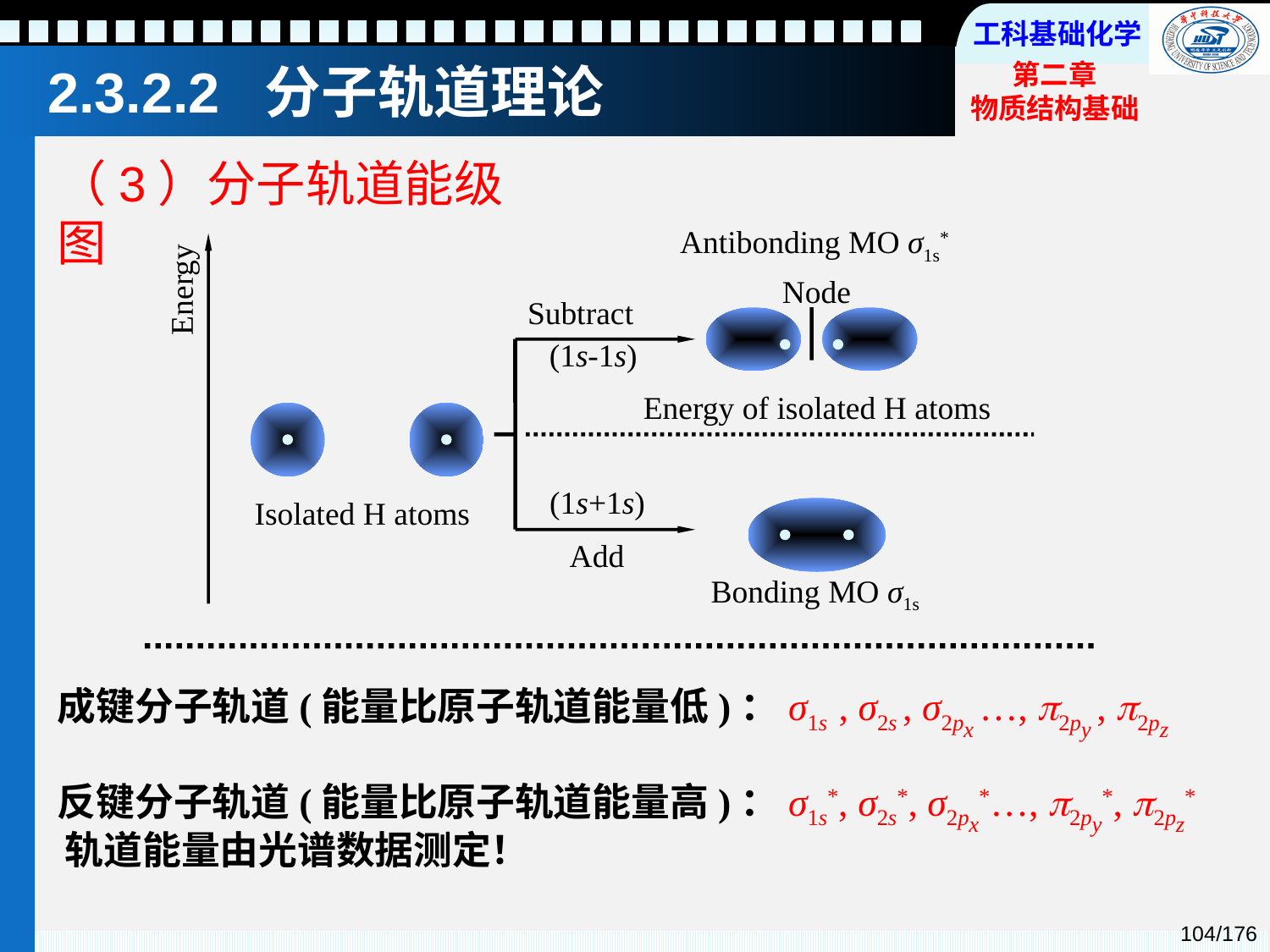

2.3.2.2  分子轨道理论
（3）分子轨道能级图
Antibonding MO σ1s*

Energy
Node
Subtract

(1s-1s)

Energy of isolated H atoms

(1s+1s)
Isolated H atoms

Add

Bonding MO σ1s

成键分子轨道(能量比原子轨道能量低)：σ1s  , σ2s , σ2px …, π2py , π2pz
反键分子轨道(能量比原子轨道能量高)：σ1s*, σ2s*, σ2px*…, π2py*, π2pz*
轨道能量由光谱数据测定！